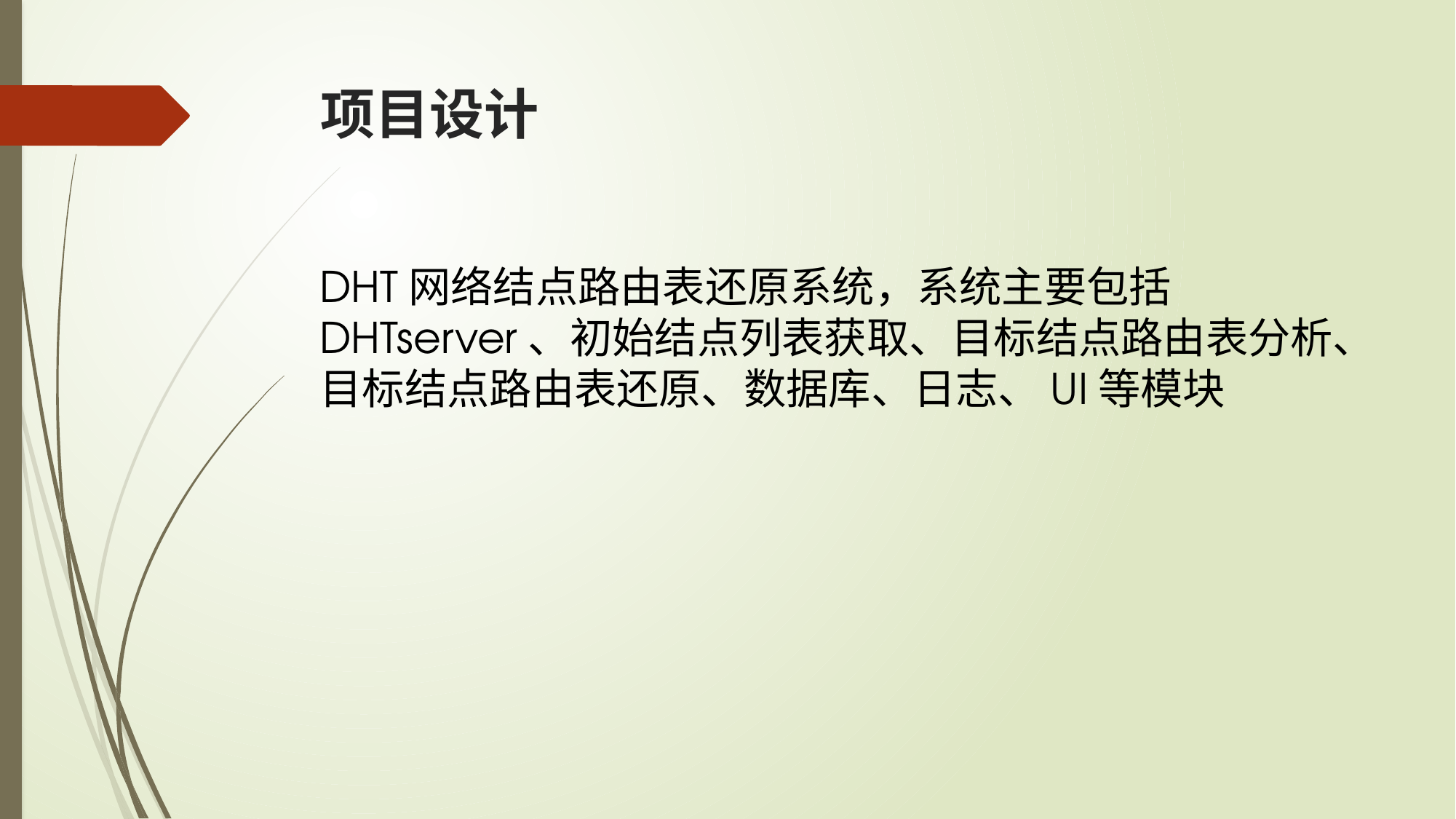

# 项目设计
DHT网络结点路由表还原系统，系统主要包括DHTserver、初始结点列表获取、目标结点路由表分析、目标结点路由表还原、数据库、日志、UI等模块